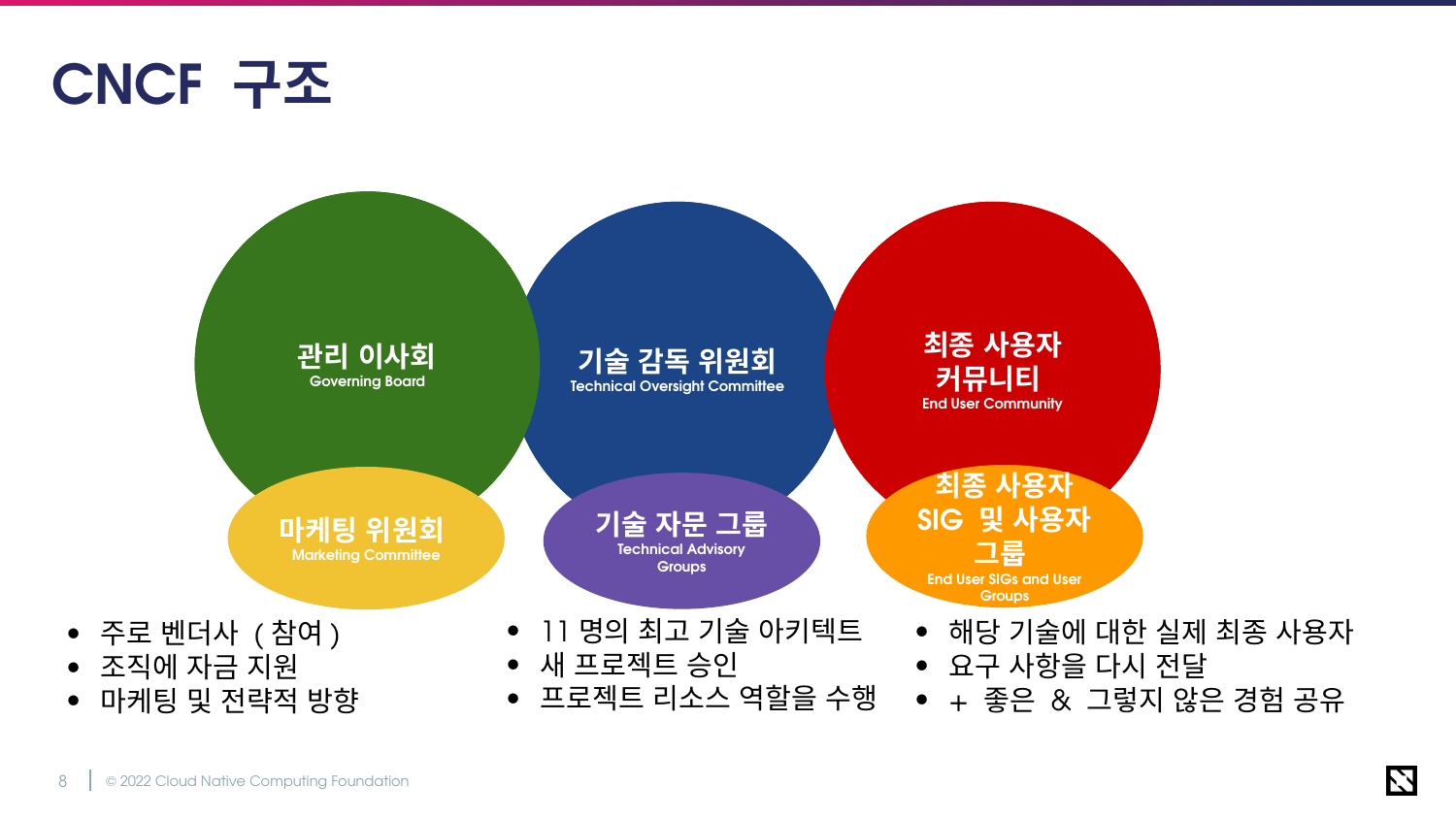

# CNCF 구조
Marketing Committee

Governing Board
관리 이사회 Governing Board
Technical Oversight Committee
기술 감독 위원회 Technical Oversight Committee
End User Community
최종 사용자 커뮤니티
End User Community
최종 사용자 SIG 및 사용자 그룹
End User SIGs and User Groups
마케팅 위원회
Marketing Committee
기술 자문 그룹
Technical Advisory Groups
11명의 최고 기술 아키텍트
새 프로젝트 승인
프로젝트 리소스 역할을 수행
해당 기술에 대한 실제 최종 사용자
요구 사항을 다시 전달
+ 좋은 & 그렇지 않은 경험 공유
주로 벤더사 (참여)
조직에 자금 지원
마케팅 및 전략적 방향